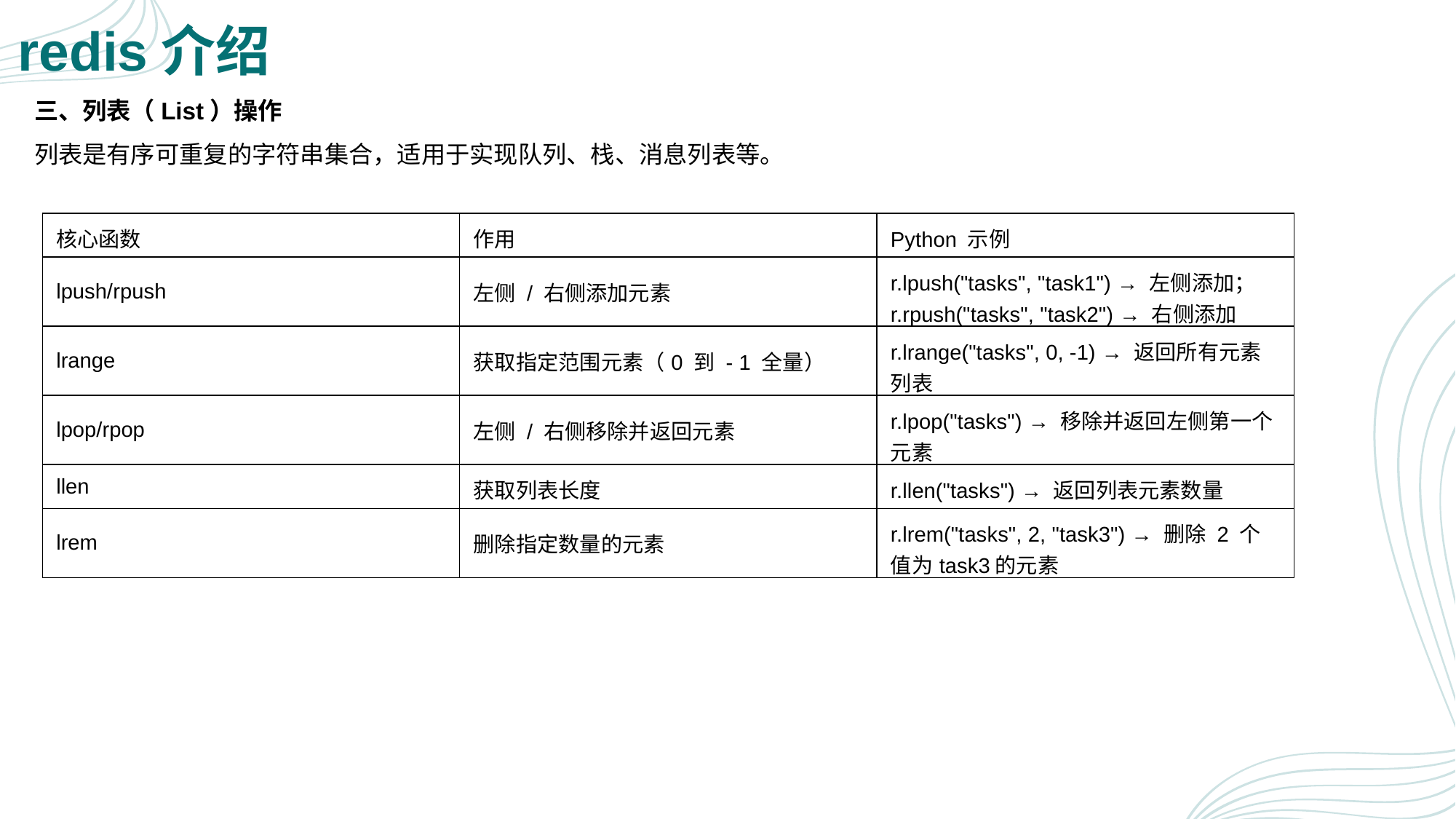

# redis介绍
三、列表（List）操作
列表是有序可重复的字符串集合，适用于实现队列、栈、消息列表等。
| 核心函数 | 作用 | Python 示例 |
| --- | --- | --- |
| lpush/rpush | 左侧 / 右侧添加元素 | r.lpush("tasks", "task1") → 左侧添加；r.rpush("tasks", "task2") → 右侧添加 |
| lrange | 获取指定范围元素（0 到 - 1 全量） | r.lrange("tasks", 0, -1) → 返回所有元素列表 |
| lpop/rpop | 左侧 / 右侧移除并返回元素 | r.lpop("tasks") → 移除并返回左侧第一个元素 |
| llen | 获取列表长度 | r.llen("tasks") → 返回列表元素数量 |
| lrem | 删除指定数量的元素 | r.lrem("tasks", 2, "task3") → 删除 2 个值为task3的元素 |